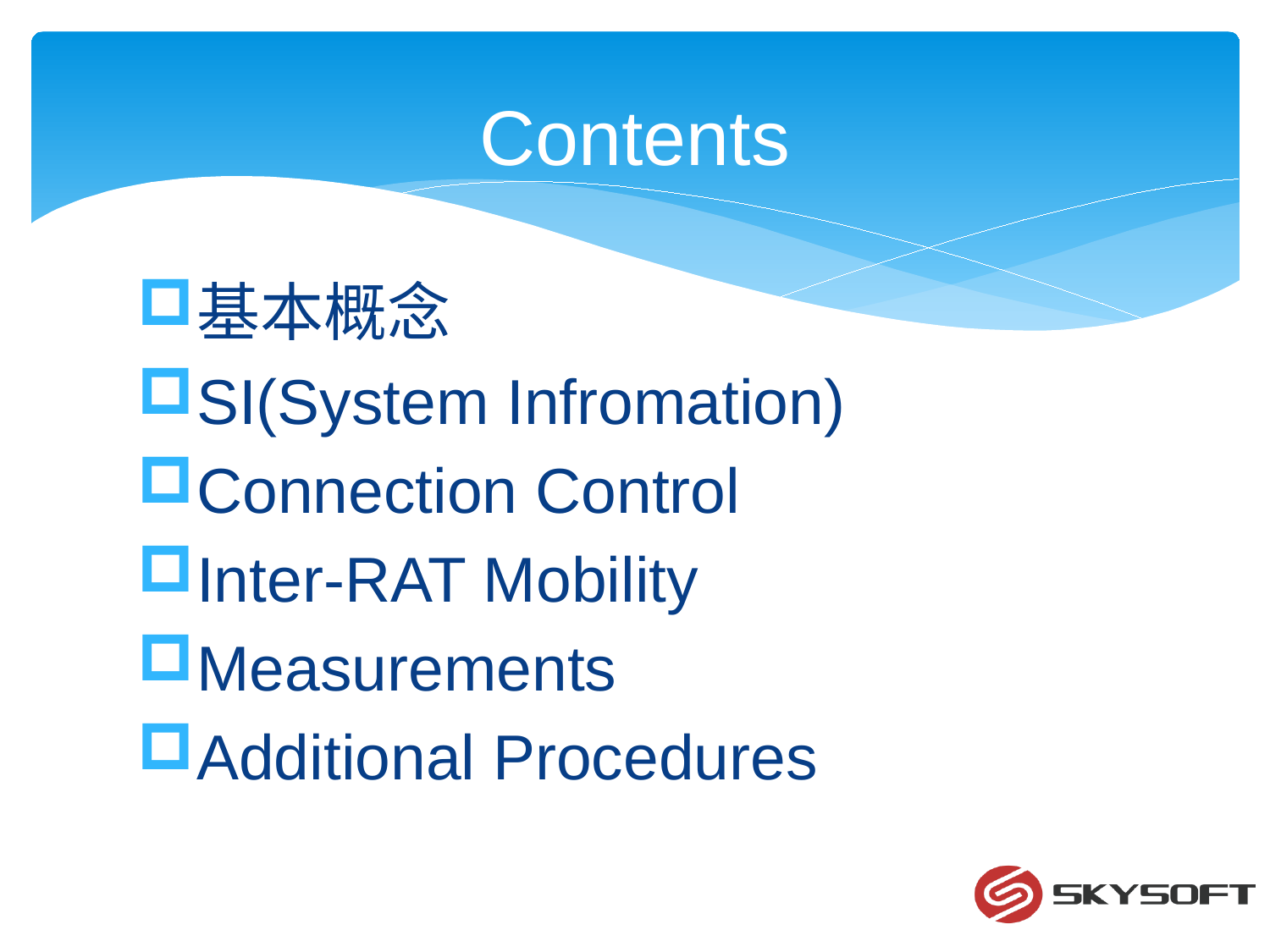

# Contents
基本概念
SI(System Infromation)
Connection Control
Inter-RAT Mobility
Measurements
Additional Procedures